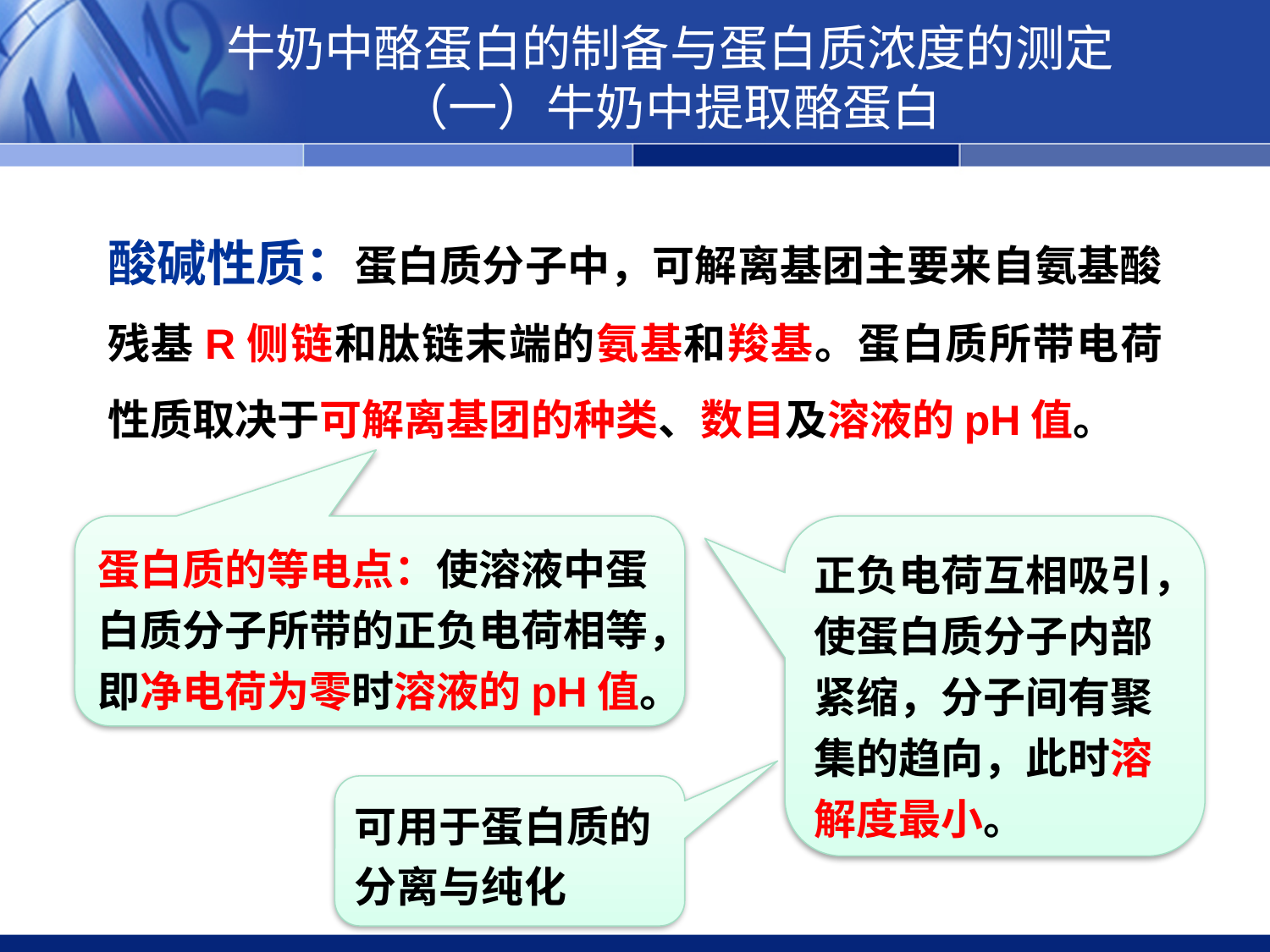

牛奶中酪蛋白的制备与蛋白质浓度的测定
（一）牛奶中提取酪蛋白
酸碱性质：蛋白质分子中，可解离基团主要来自氨基酸残基R侧链和肽链末端的氨基和羧基。蛋白质所带电荷性质取决于可解离基团的种类、数目及溶液的pH值。
蛋白质的等电点：使溶液中蛋白质分子所带的正负电荷相等，即净电荷为零时溶液的pH值。
正负电荷互相吸引，使蛋白质分子内部紧缩，分子间有聚集的趋向，此时溶解度最小。
可用于蛋白质的分离与纯化